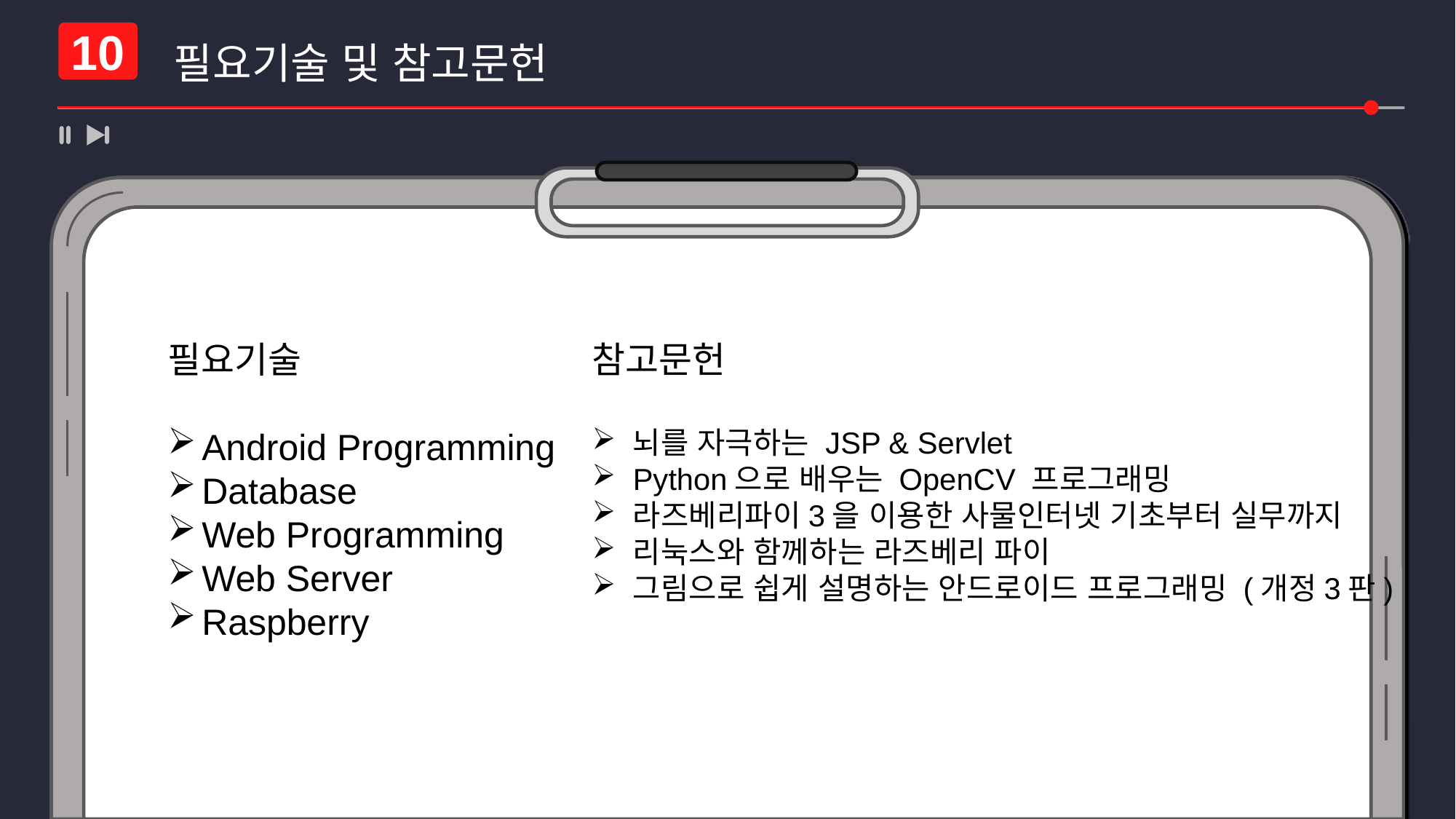

필요기술 및 참고문헌
10

필요기술

Android Programming
Database
Web Programming
Web Server
Raspberry

참고문헌

뇌를 자극하는 JSP & Servlet
Python으로 배우는 OpenCV 프로그래밍
라즈베리파이3을 이용한 사물인터넷 기초부터 실무까지
리눅스와 함께하는 라즈베리 파이
그림으로 쉽게 설명하는 안드로이드 프로그래밍 (개정3판)